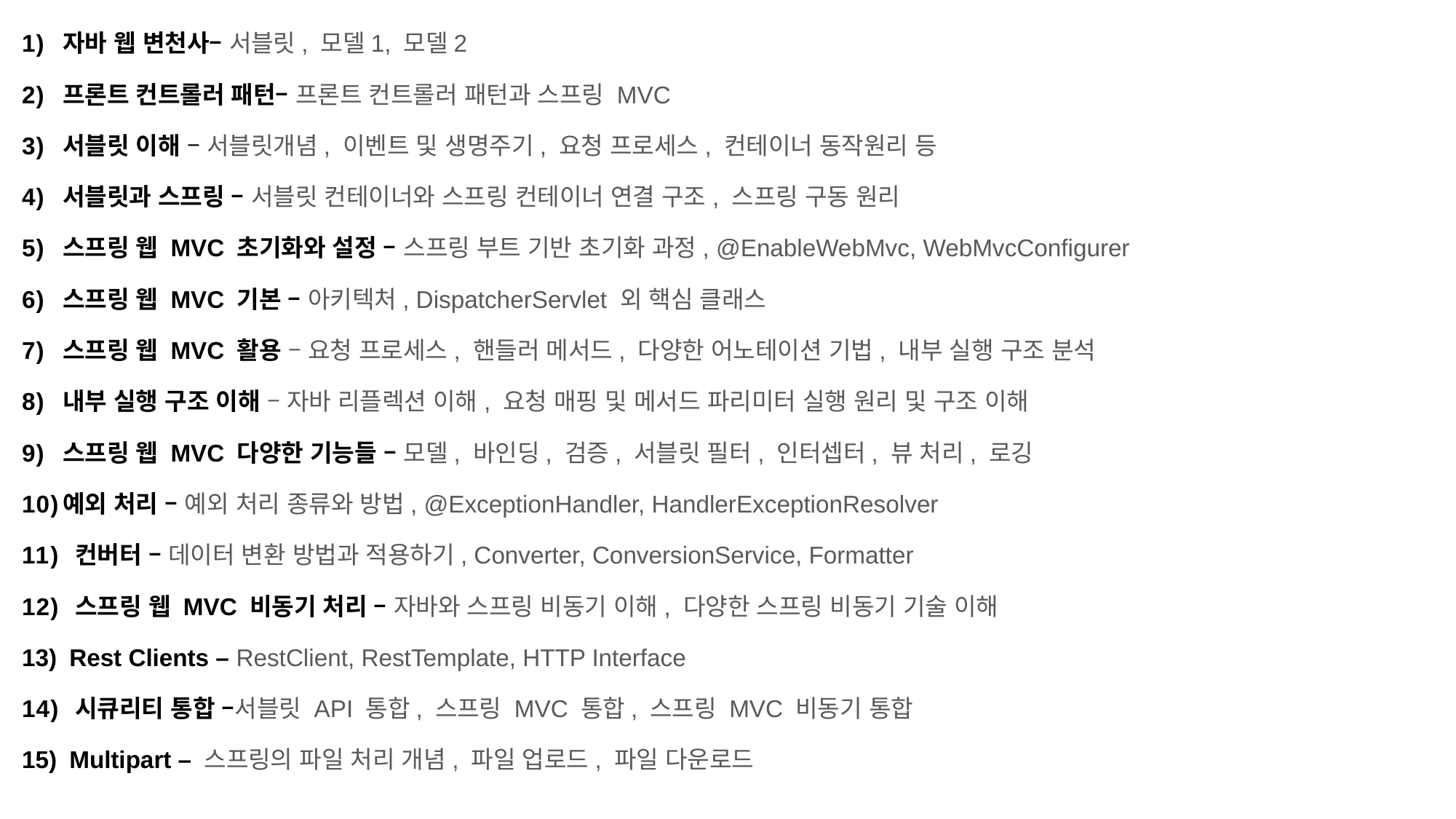

자바 웹 변천사– 서블릿, 모델1, 모델2
프론트 컨트롤러 패턴– 프론트 컨트롤러 패턴과 스프링 MVC
서블릿 이해 – 서블릿개념, 이벤트 및 생명주기, 요청 프로세스, 컨테이너 동작원리 등
서블릿과 스프링 – 서블릿 컨테이너와 스프링 컨테이너 연결 구조, 스프링 구동 원리
스프링 웹 MVC 초기화와 설정 – 스프링 부트 기반 초기화 과정, @EnableWebMvc, WebMvcConfigurer
스프링 웹 MVC 기본 – 아키텍처, DispatcherServlet 외 핵심 클래스
스프링 웹 MVC 활용 – 요청 프로세스, 핸들러 메서드, 다양한 어노테이션 기법, 내부 실행 구조 분석
내부 실행 구조 이해 – 자바 리플렉션 이해, 요청 매핑 및 메서드 파리미터 실행 원리 및 구조 이해
스프링 웹 MVC 다양한 기능들 – 모델, 바인딩, 검증, 서블릿 필터, 인터셉터, 뷰 처리, 로깅
예외 처리 – 예외 처리 종류와 방법, @ExceptionHandler, HandlerExceptionResolver
 컨버터 – 데이터 변환 방법과 적용하기, Converter, ConversionService, Formatter
 스프링 웹 MVC 비동기 처리 – 자바와 스프링 비동기 이해, 다양한 스프링 비동기 기술 이해
 Rest Clients – RestClient, RestTemplate, HTTP Interface
 시큐리티 통합 –서블릿 API 통합, 스프링 MVC 통합, 스프링 MVC 비동기 통합
 Multipart – 스프링의 파일 처리 개념, 파일 업로드, 파일 다운로드